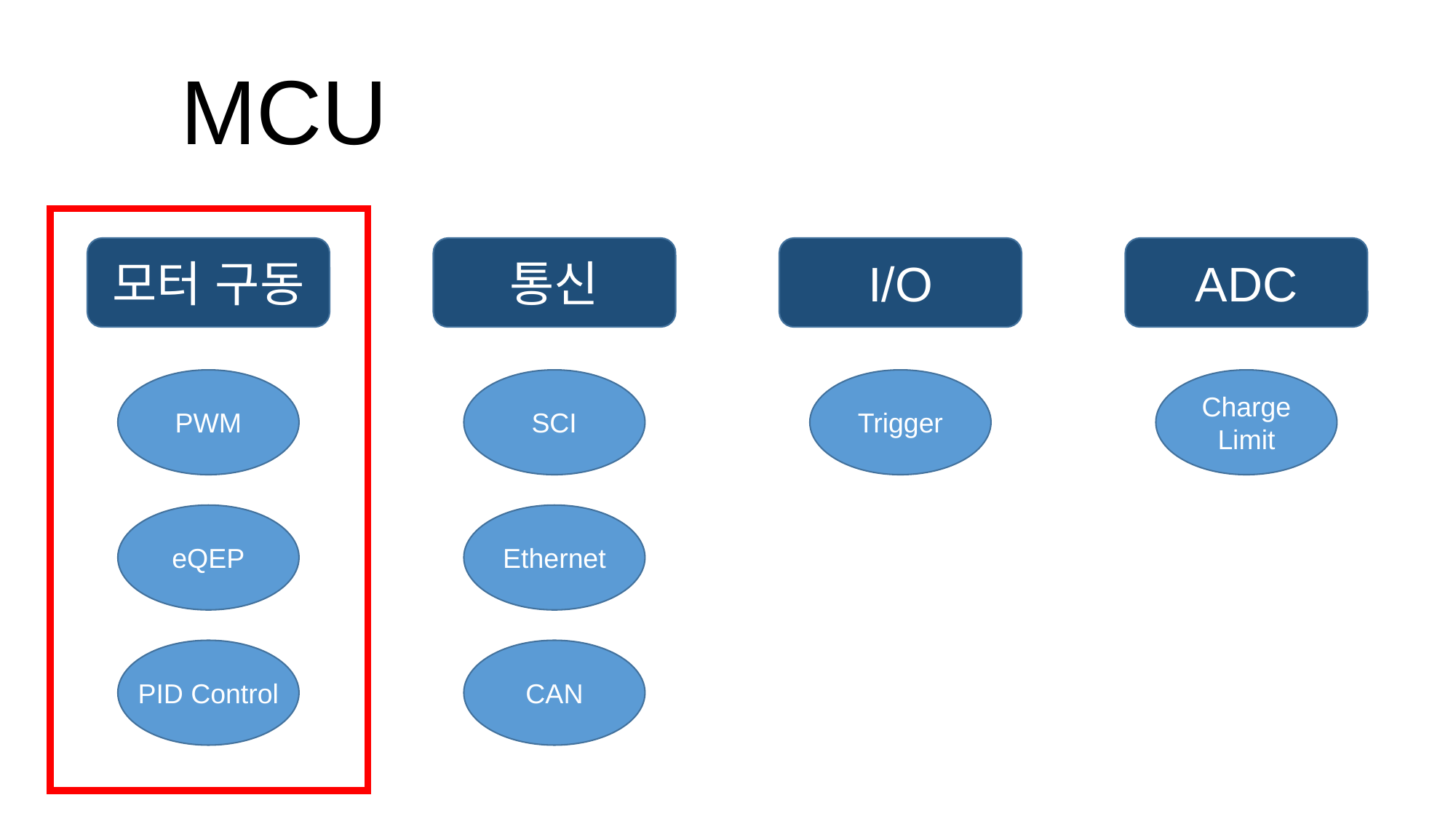

# MCU

모터 구동
통신
I/O
ADC
PWM
SCI
Trigger
Charge Limit

eQEP

Ethernet

PID Control

CAN